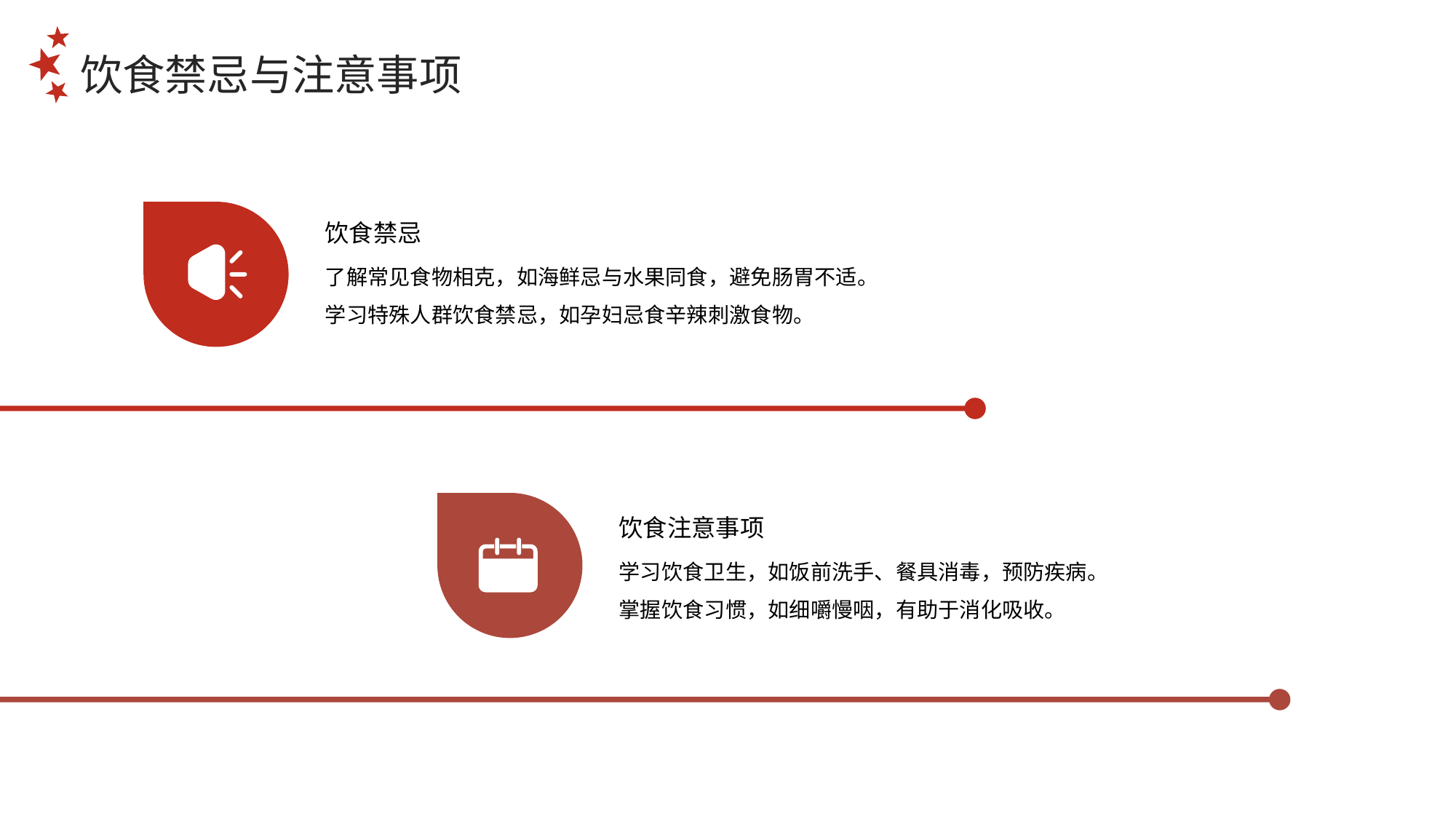

饮食禁忌与注意事项

饮食禁忌

了解常见食物相克，如海鲜忌与水果同食，避免肠胃不适。
学习特殊人群饮食禁忌，如孕妇忌食辛辣刺激食物。

饮食注意事项

学习饮食卫生，如饭前洗手、餐具消毒，预防疾病。
掌握饮食习惯，如细嚼慢咽，有助于消化吸收。